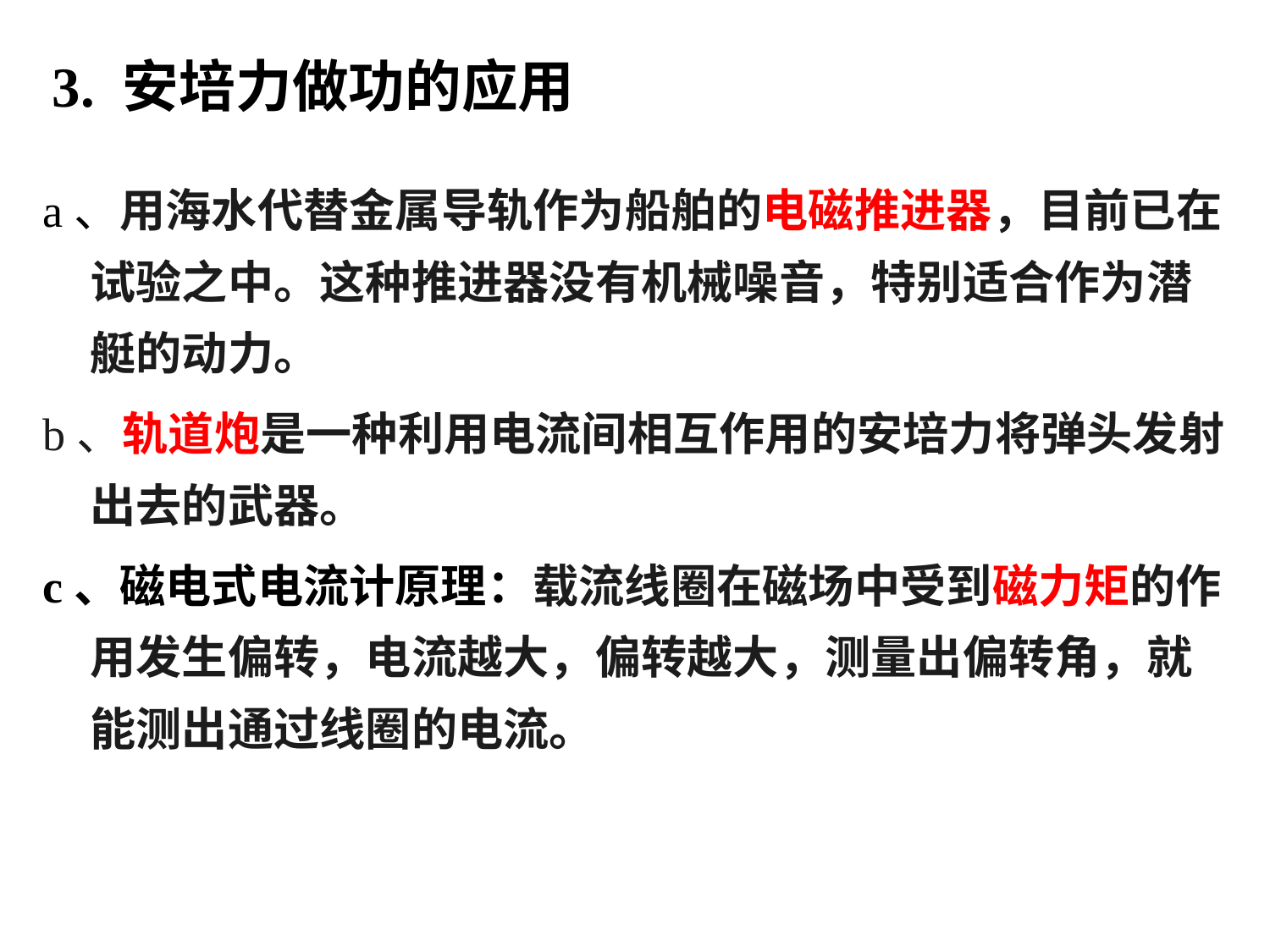

# 3. 安培力做功的应用
a、用海水代替金属导轨作为船舶的电磁推进器，目前已在试验之中。这种推进器没有机械噪音，特别适合作为潜艇的动力。
b、轨道炮是一种利用电流间相互作用的安培力将弹头发射出去的武器。
c、磁电式电流计原理：载流线圈在磁场中受到磁力矩的作用发生偏转，电流越大，偏转越大，测量出偏转角，就能测出通过线圈的电流。